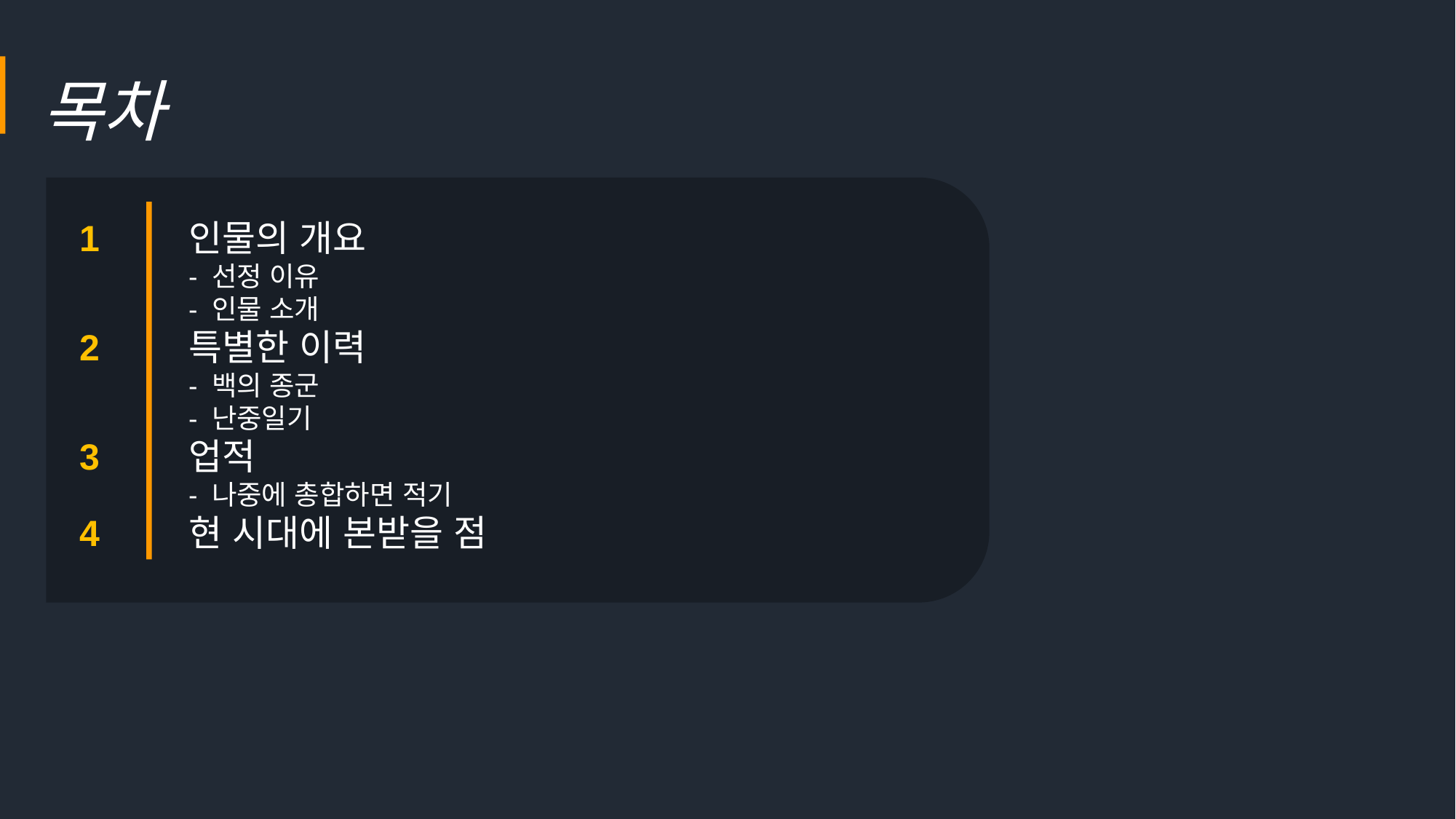

목차

1	인물의 개요
	- 선정 이유
	- 인물 소개
2	특별한 이력
	- 백의 종군
	- 난중일기
3	업적
	- 나중에 총합하면 적기
4	현 시대에 본받을 점